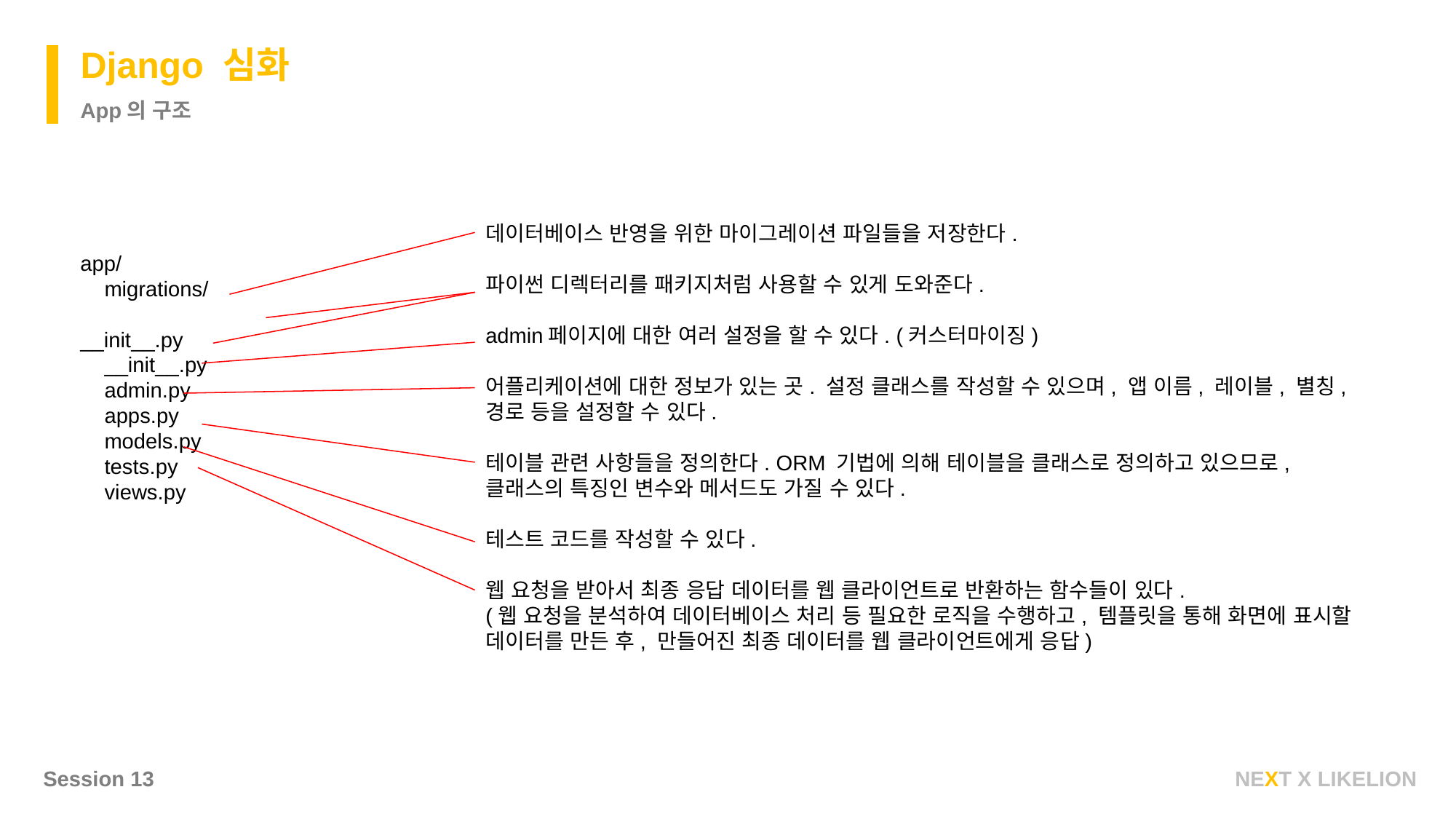

Django 심화

App의 구조
데이터베이스 반영을 위한 마이그레이션 파일들을 저장한다.

파이썬 디렉터리를 패키지처럼 사용할 수 있게 도와준다.

admin페이지에 대한 여러 설정을 할 수 있다. (커스터마이징)

어플리케이션에 대한 정보가 있는 곳. 설정 클래스를 작성할 수 있으며, 앱 이름, 레이블, 별칭, 경로 등을 설정할 수 있다.

테이블 관련 사항들을 정의한다. ORM 기법에 의해 테이블을 클래스로 정의하고 있으므로, 클래스의 특징인 변수와 메서드도 가질 수 있다.

테스트 코드를 작성할 수 있다.

웹 요청을 받아서 최종 응답 데이터를 웹 클라이언트로 반환하는 함수들이 있다.
(웹 요청을 분석하여 데이터베이스 처리 등 필요한 로직을 수행하고, 템플릿을 통해 화면에 표시할 데이터를 만든 후, 만들어진 최종 데이터를 웹 클라이언트에게 응답)

app/
    migrations/
            __init__.py
    __init__.py
    admin.py
    apps.py
    models.py
    tests.py
    views.py
Session 13
NEXT X LIKELION